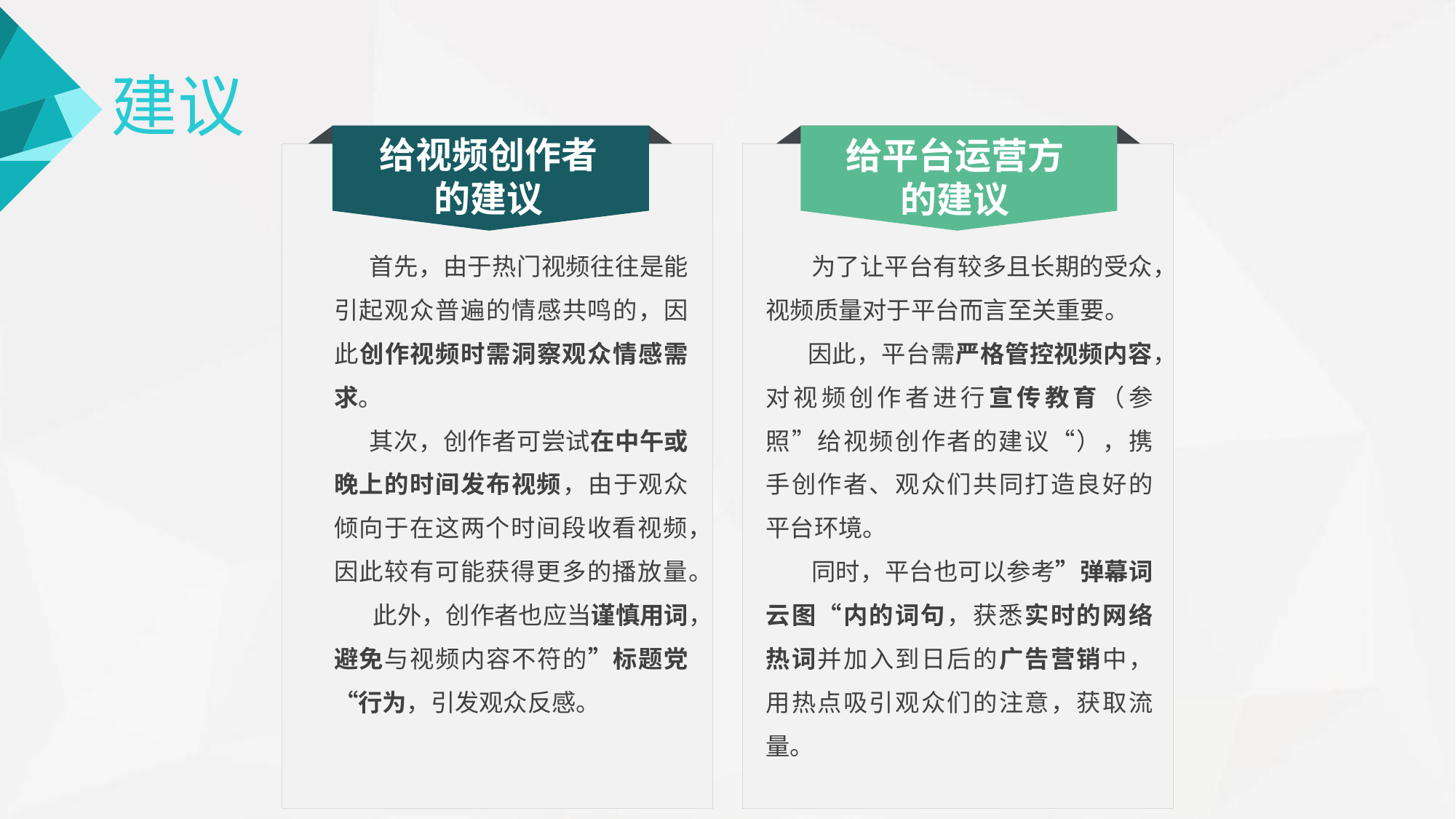

# 建议

给视频创作者
的建议

给平台运营方
的建议

       为了让平台有较多且长期的受众，视频质量对于平台而言至关重要。
      因此，平台需严格管控视频内容，对视频创作者进行宣传教育（参照”给视频创作者的建议“），携手创作者、观众们共同打造良好的平台环境。
       同时，平台也可以参考”弹幕词云图“内的词句，获悉实时的网络热词并加入到日后的广告营销中，用热点吸引观众们的注意，获取流量。
     首先，由于热门视频往往是能引起观众普遍的情感共鸣的，因此创作视频时需洞察观众情感需求。
     其次，创作者可尝试在中午或晚上的时间发布视频，由于观众倾向于在这两个时间段收看视频，因此较有可能获得更多的播放量。
      此外，创作者也应当谨慎用词，避免与视频内容不符的”标题党“行为，引发观众反感。